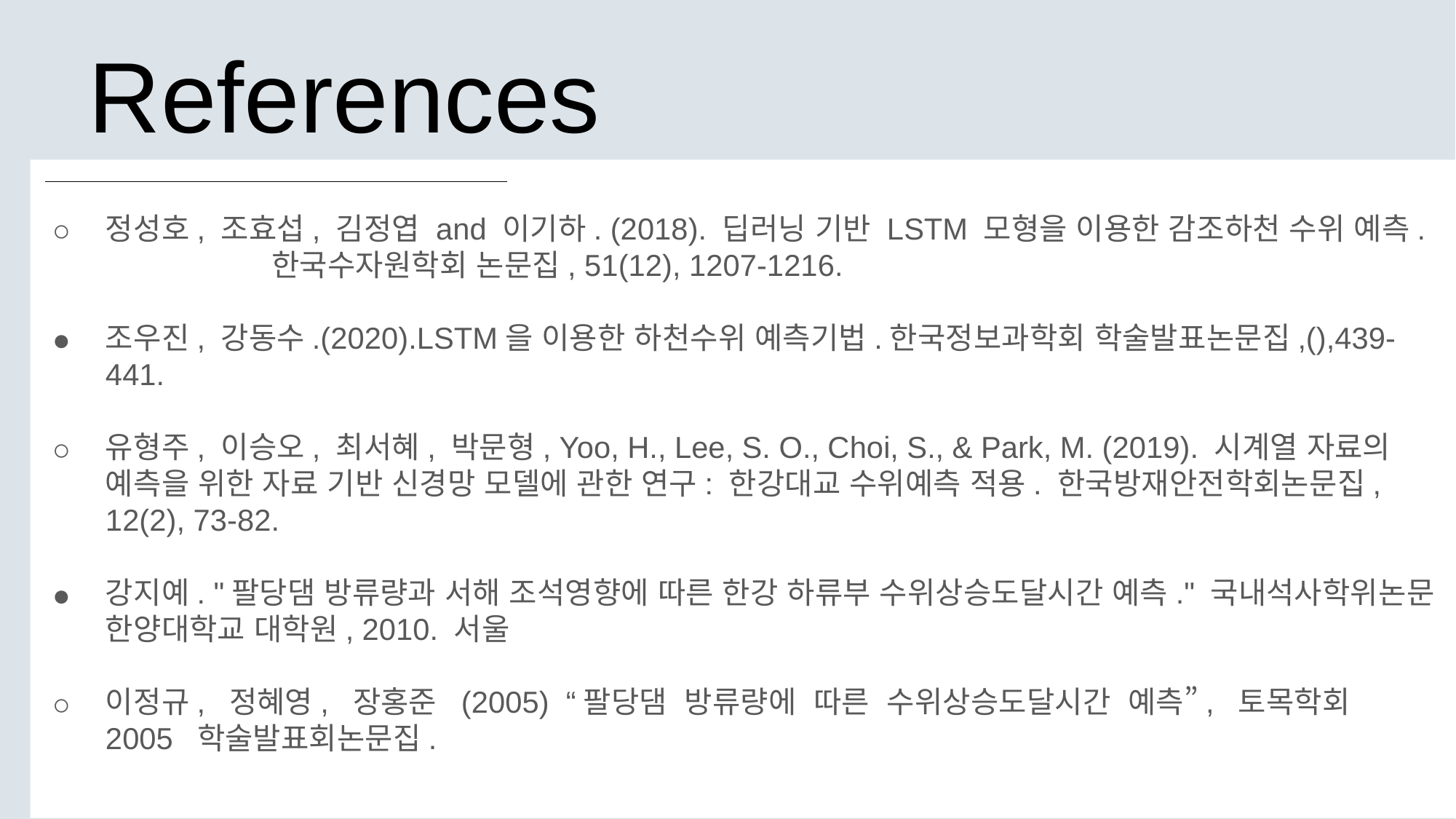

References

정성호, 조효섭, 김정엽 and 이기하. (2018). 딥러닝 기반 LSTM 모형을 이용한 감조하천 수위 예측.                      한국수자원학회 논문집, 51(12), 1207-1216.

조우진, 강동수.(2020).LSTM을 이용한 하천수위 예측기법.한국정보과학회 학술발표논문집,(),439-441.

유형주, 이승오, 최서혜, 박문형, Yoo, H., Lee, S. O., Choi, S., & Park, M. (2019). 시계열 자료의 예측을 위한 자료 기반 신경망 모델에 관한 연구: 한강대교 수위예측 적용. 한국방재안전학회논문집, 12(2), 73-82.

강지예. "팔당댐 방류량과 서해 조석영향에 따른 한강 하류부 수위상승도달시간 예측." 국내석사학위논문 한양대학교 대학원, 2010. 서울

이정규,  정혜영,  장홍준  (2005)  “팔당댐  방류량에  따른  수위상승도달시간  예측”,  토목학회  2005  학술발표회논문집.
○

●

○

●

○